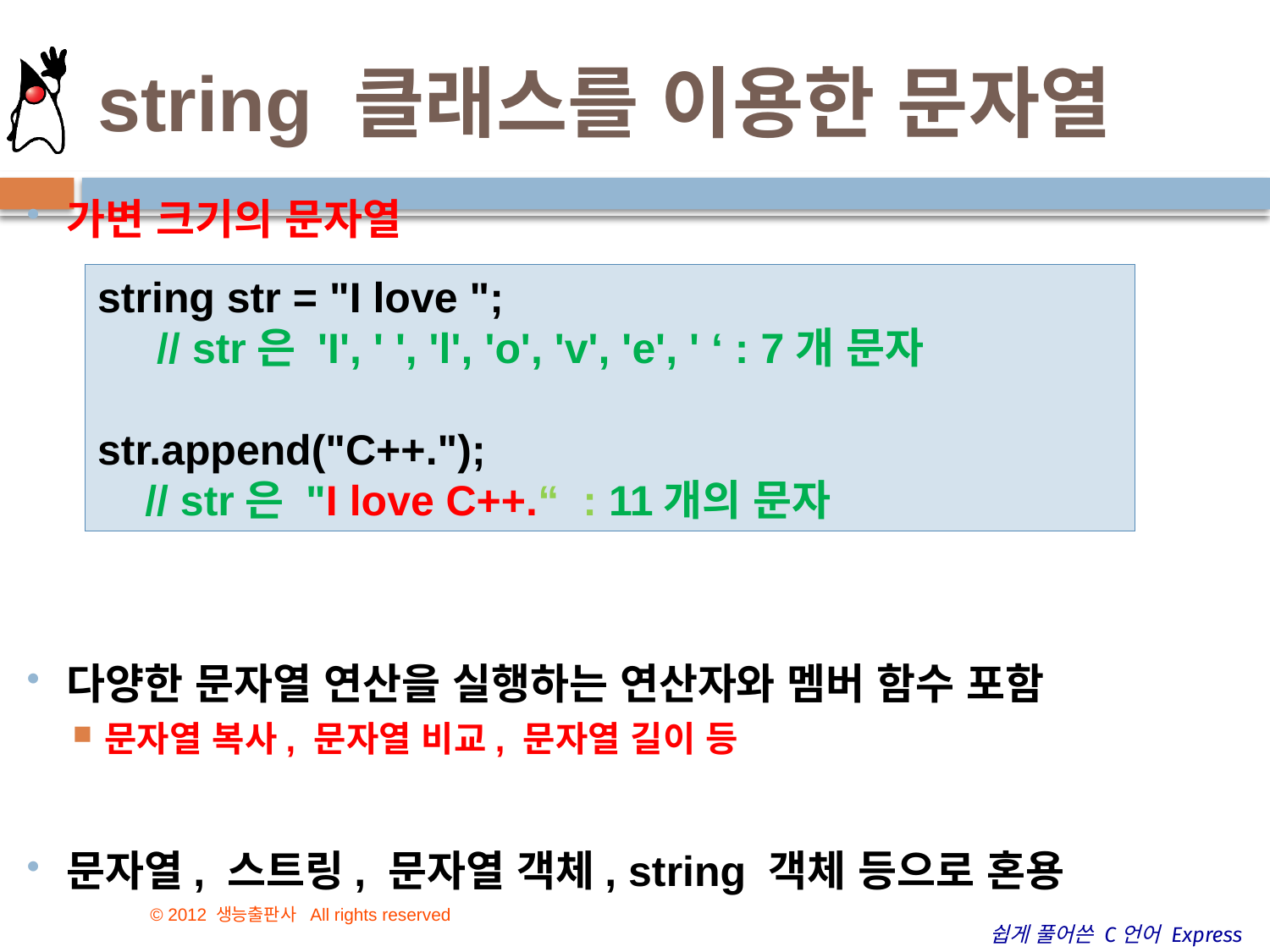

# string 클래스를 이용한 문자열

가변 크기의 문자열

다양한 문자열 연산을 실행하는 연산자와 멤버 함수 포함
문자열 복사, 문자열 비교, 문자열 길이 등

문자열, 스트링, 문자열 객체, string 객체 등으로 혼용
string str = "I love ";
     // str은 'I', ' ', 'l', 'o', 'v', 'e', ' ‘ : 7개 문자
str.append("C++.");
    // str은 "I love C++.“  : 11개의 문자